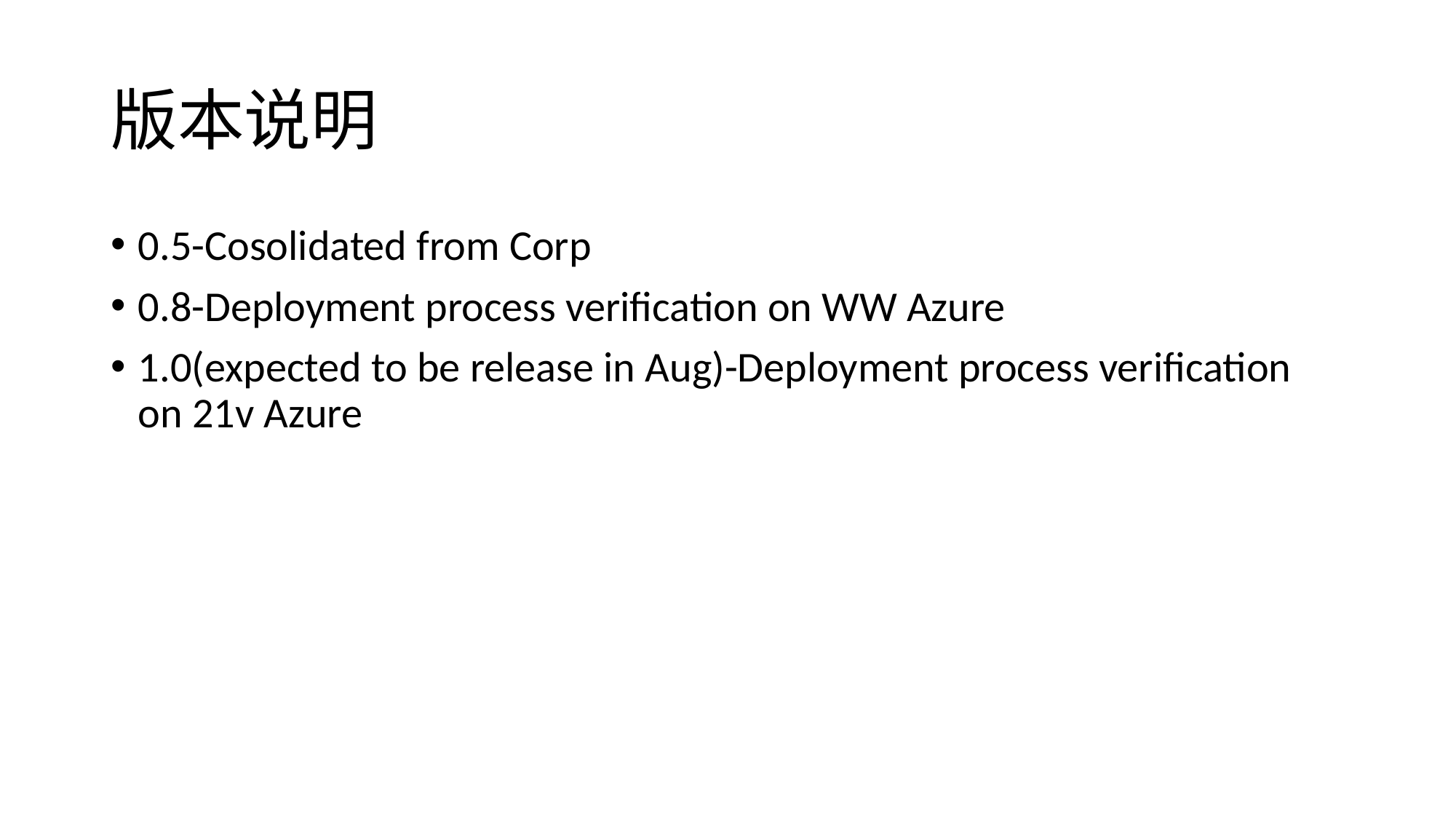

# 版本说明
0.5-Cosolidated from Corp
0.8-Deployment process verification on WW Azure
1.0(expected to be release in Aug)-Deployment process verification on 21v Azure